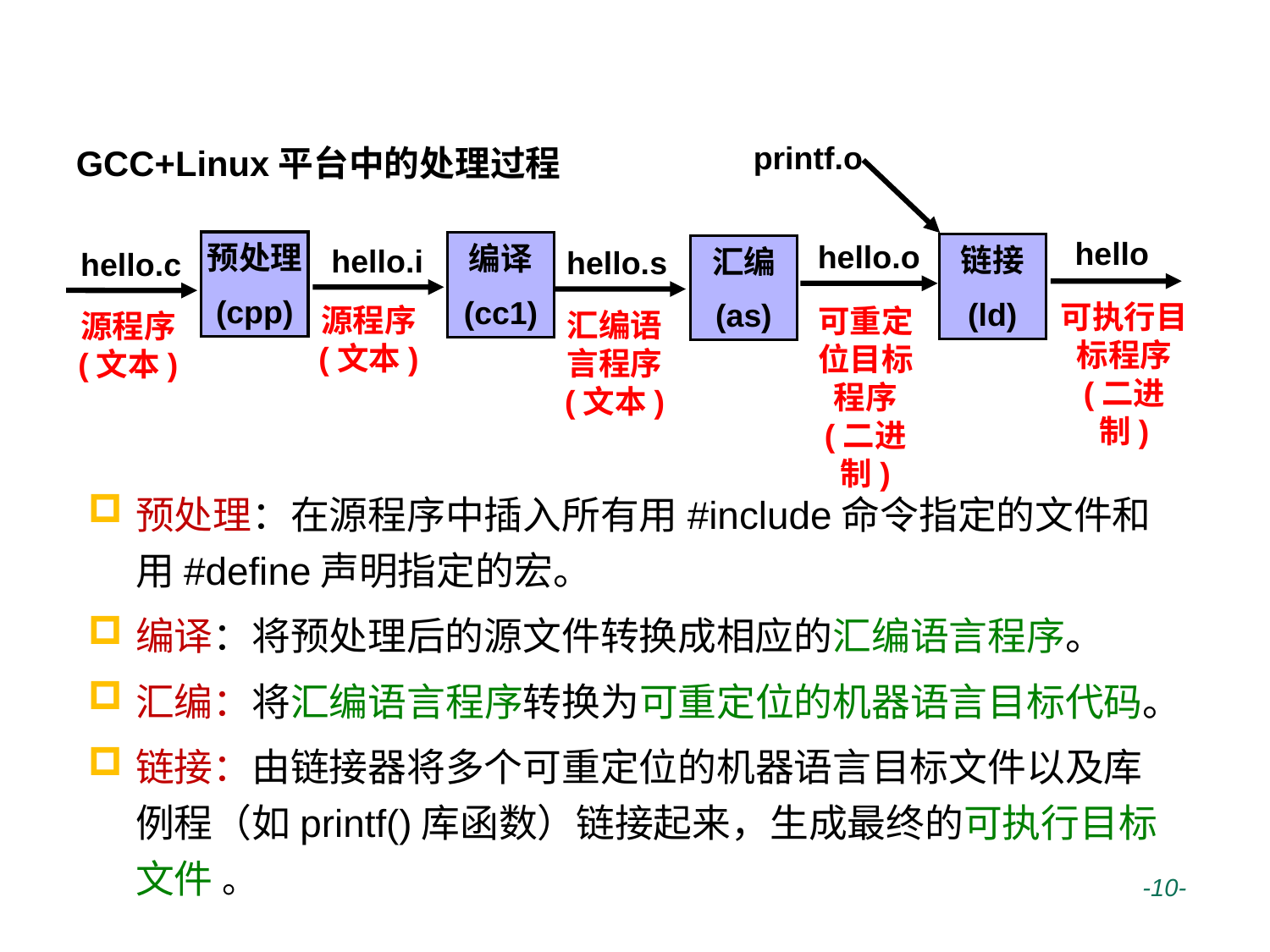

# 高级语言程序转换为机器代码的过程
printf.o

GCC+Linux平台中的处理过程
hello

可执行目标程序
(二进制)
hello.o

可重定位目标程序
(二进制)
预处理
(cpp)
编译
(cc1)
链接
(ld)
hello.i

源程序
(文本)
汇编
(as)
hello.s

汇编语言程序
(文本)
hello.c

源程序
(文本)
预处理：在源程序中插入所有用#include命令指定的文件和用#define声明指定的宏。
编译：将预处理后的源文件转换成相应的汇编语言程序。
汇编：将汇编语言程序转换为可重定位的机器语言目标代码。
链接：由链接器将多个可重定位的机器语言目标文件以及库例程（如printf()库函数）链接起来，生成最终的可执行目标文件 。

 -10-